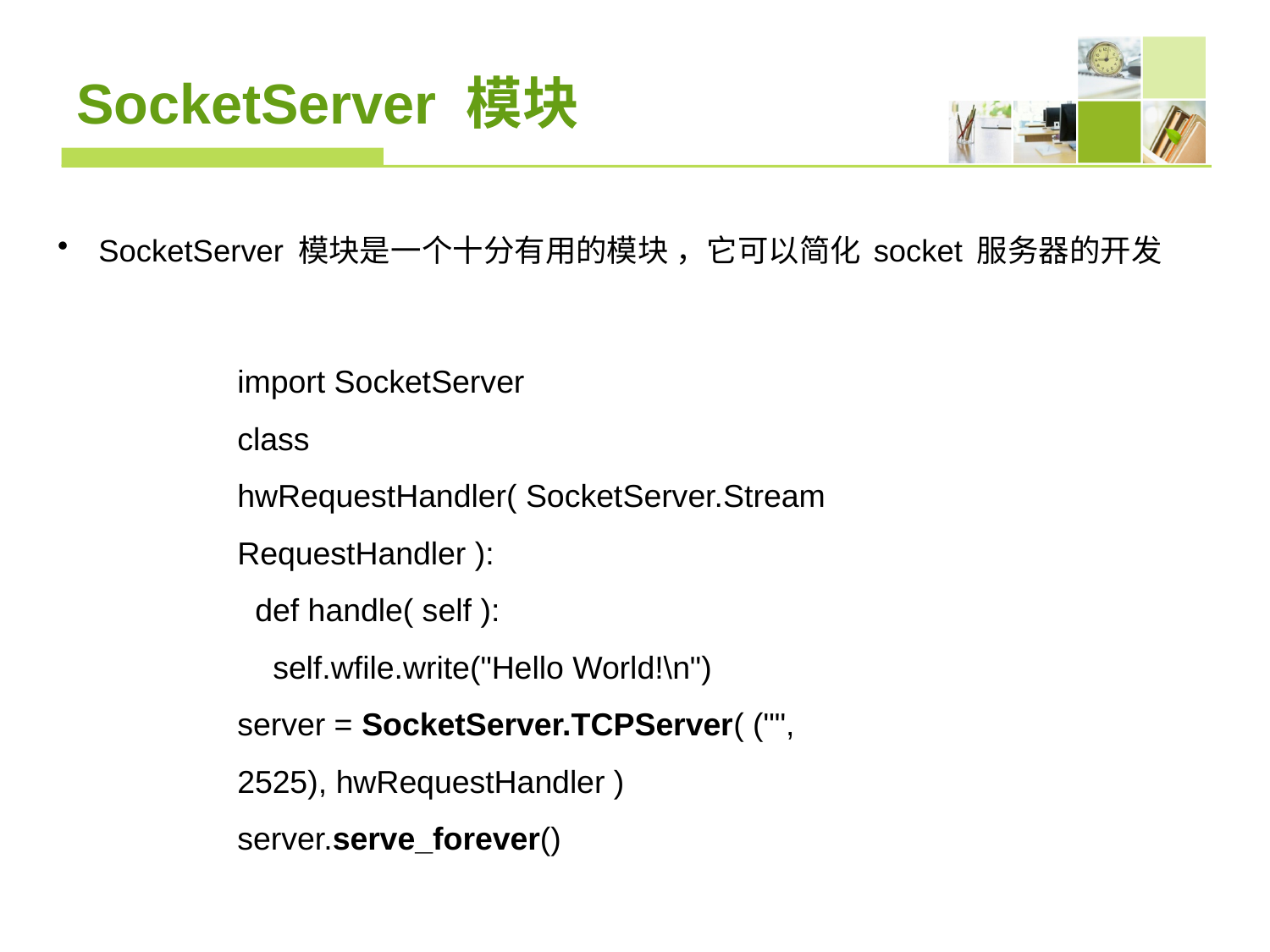

# SocketServer 模块
SocketServer 模块是一个十分有用的模块 ，它可以简化 socket 服务器的开发

import SocketServer
class hwRequestHandler( SocketServer.StreamRequestHandler ):
  def handle( self ):
    self.wfile.write("Hello World!\n")
server = SocketServer.TCPServer( ("", 2525), hwRequestHandler )
server.serve_forever()